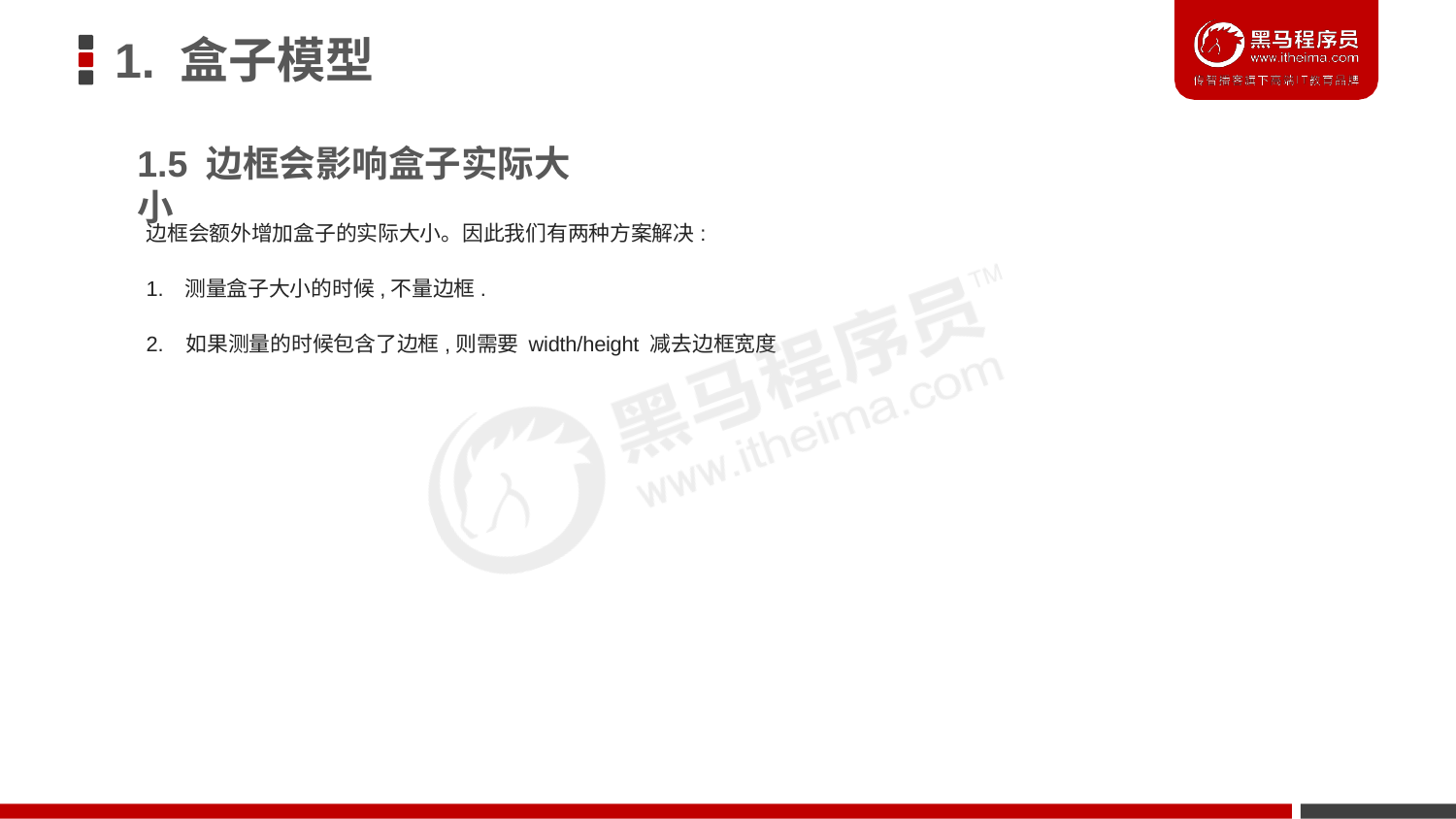

# 1. 盒子模型
1.5 边框会影响盒子实际大小

边框会额外增加盒子的实际大小。因此我们有两种方案解决:

1.  测量盒子大小的时候,不量边框.

2.   如果测量的时候包含了边框,则需要 width/height 减去边框宽度